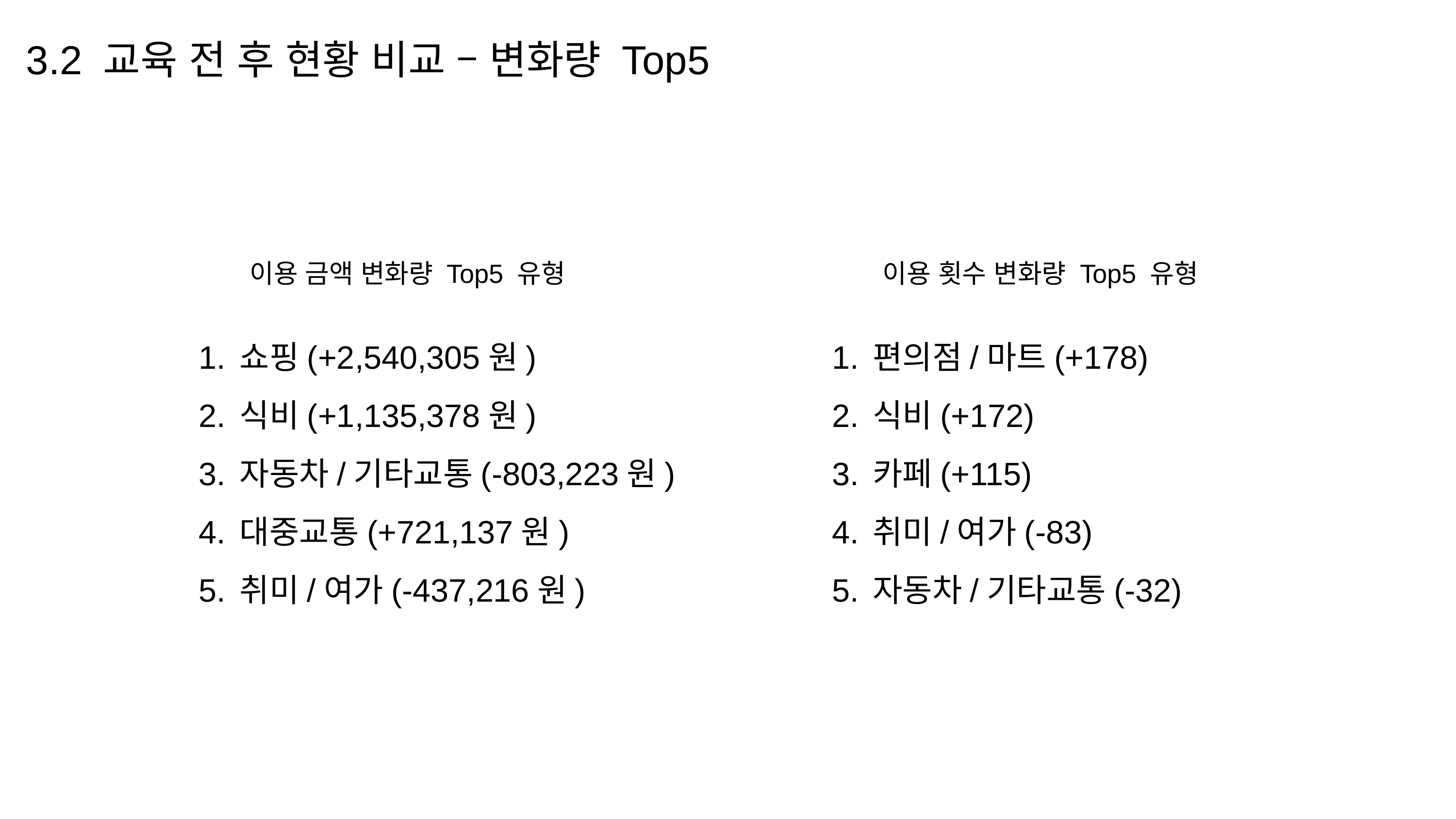

3.2 교육 전 후 현황 비교 – 변화량 Top5
이용 금액 변화량 Top5 유형
쇼핑(+2,540,305원)
식비(+1,135,378원)
자동차/기타교통(-803,223원)
대중교통(+721,137원)
취미/여가(-437,216원)
이용 횟수 변화량 Top5 유형
편의점/마트(+178)
식비(+172)
카페(+115)
취미/여가(-83)
자동차/기타교통(-32)